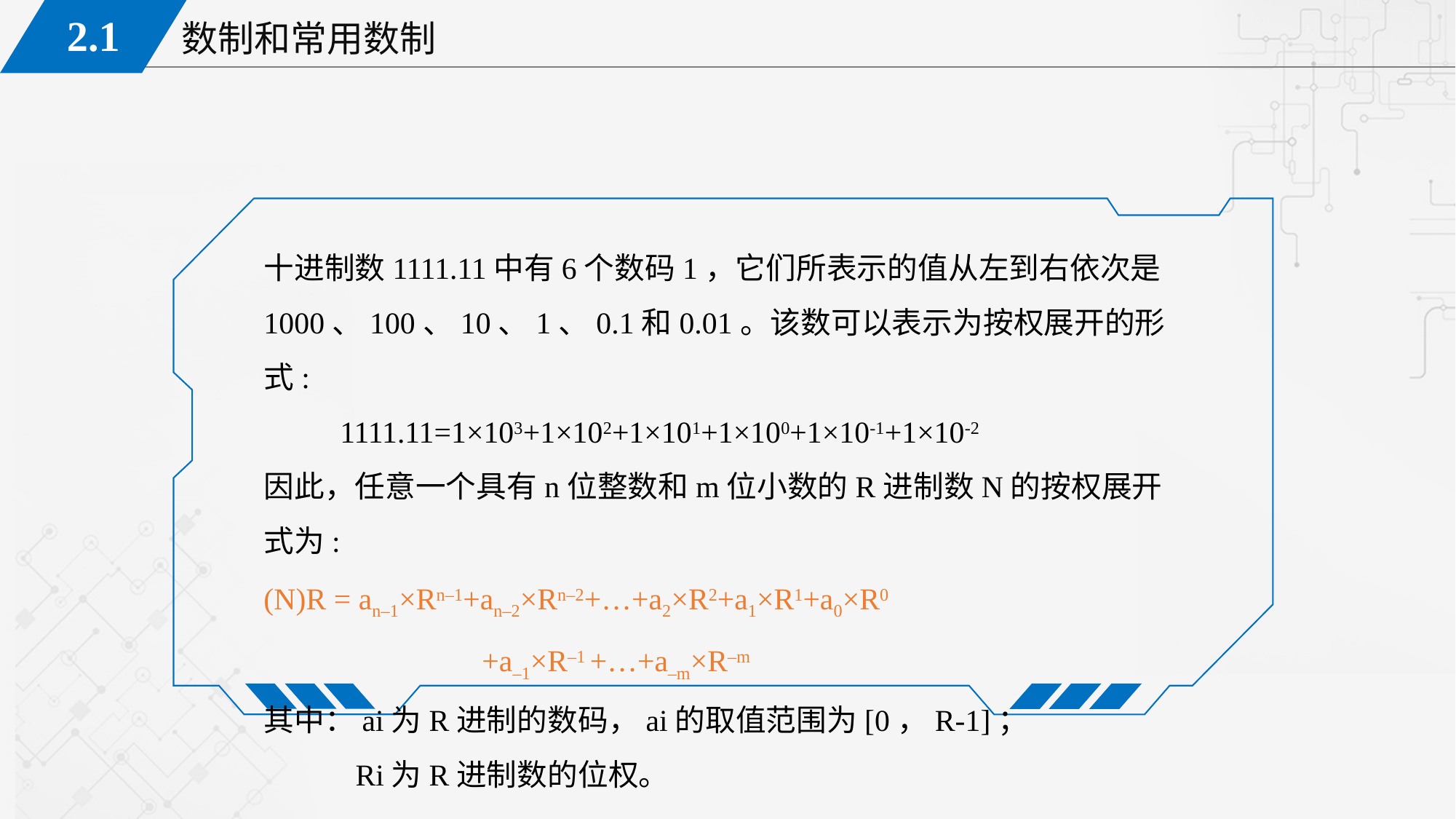

十进制数1111.11中有6个数码1，它们所表示的值从左到右依次是1000、100、10、1、0.1和0.01。该数可以表示为按权展开的形式:
          1111.11=1×103+1×102+1×101+1×100+1×10-1+1×10-2
因此，任意一个具有n位整数和m位小数的R进制数N的按权展开式为:
(N)R = an–1×Rn–1+an–2×Rn–2+…+a2×R2+a1×R1+a0×R0
		+a–1×R–1 +…+a–m×R–m
其中：ai为R进制的数码，ai的取值范围为[0，R-1]；
            Ri为R进制数的位权。